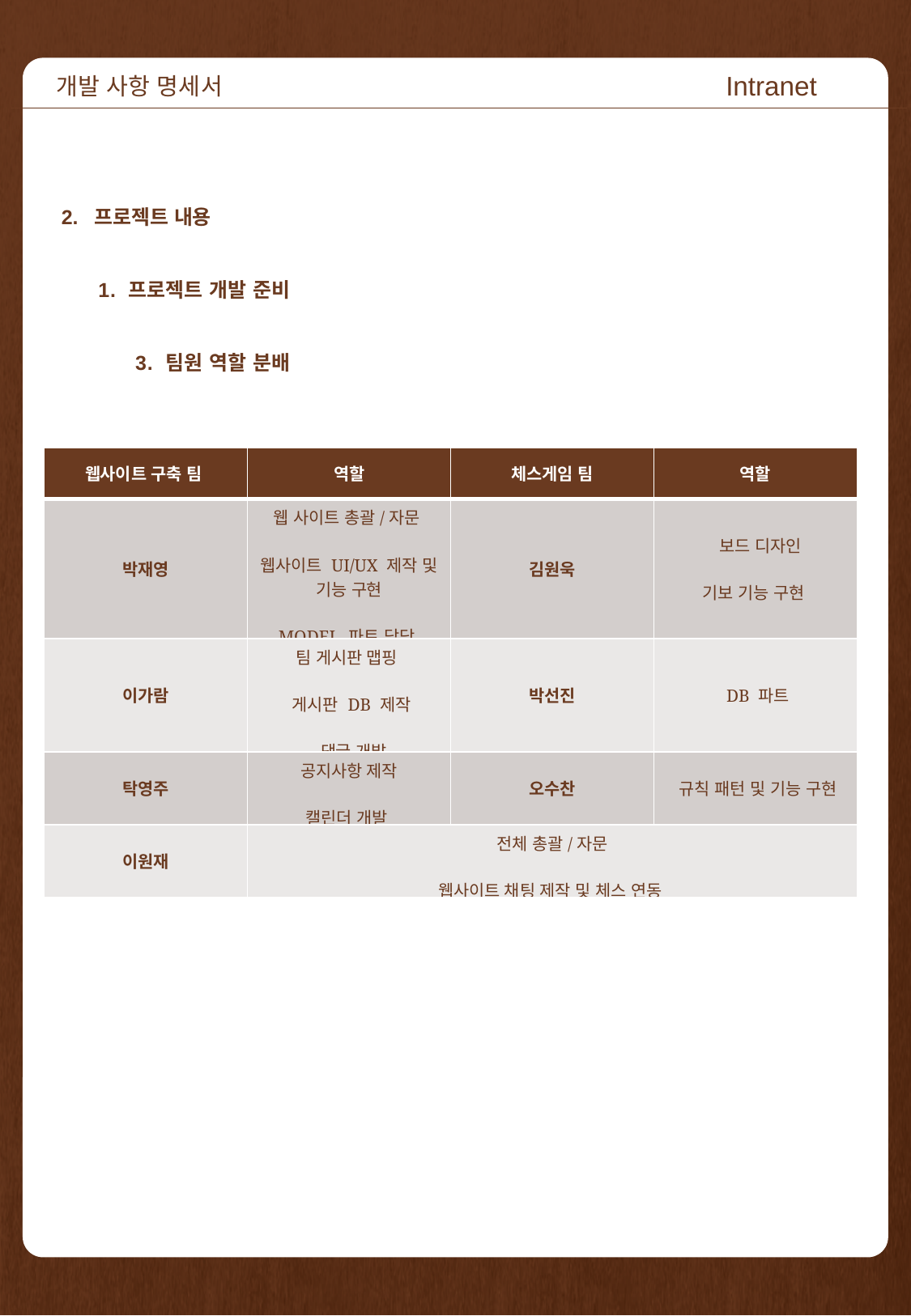

개발 사항 명세서
Intranet
2.  프로젝트 내용

프로젝트 개발 준비

팀원 역할 분배

| 웹사이트 구축 팀 | 역할 | 체스게임 팀 | 역할 |
| --- | --- | --- | --- |
| 박재영 | 웹 사이트 총괄/자문 웹사이트 UI/UX 제작 및 기능 구현 MODEL 파트 담당 | 김원욱 | 보드 디자인 기보 기능 구현 |
| 이가람 | 팀 게시판 맵핑 게시판 DB 제작 댓글 개발 | 박선진 | DB 파트 |
| 탁영주 | 공지사항 제작 캘린더 개발 | 오수찬 | 규칙 패턴 및 기능 구현 |
| 이원재 | 전체 총괄/자문 웹사이트 채팅 제작 및 체스 연동 |  |  |